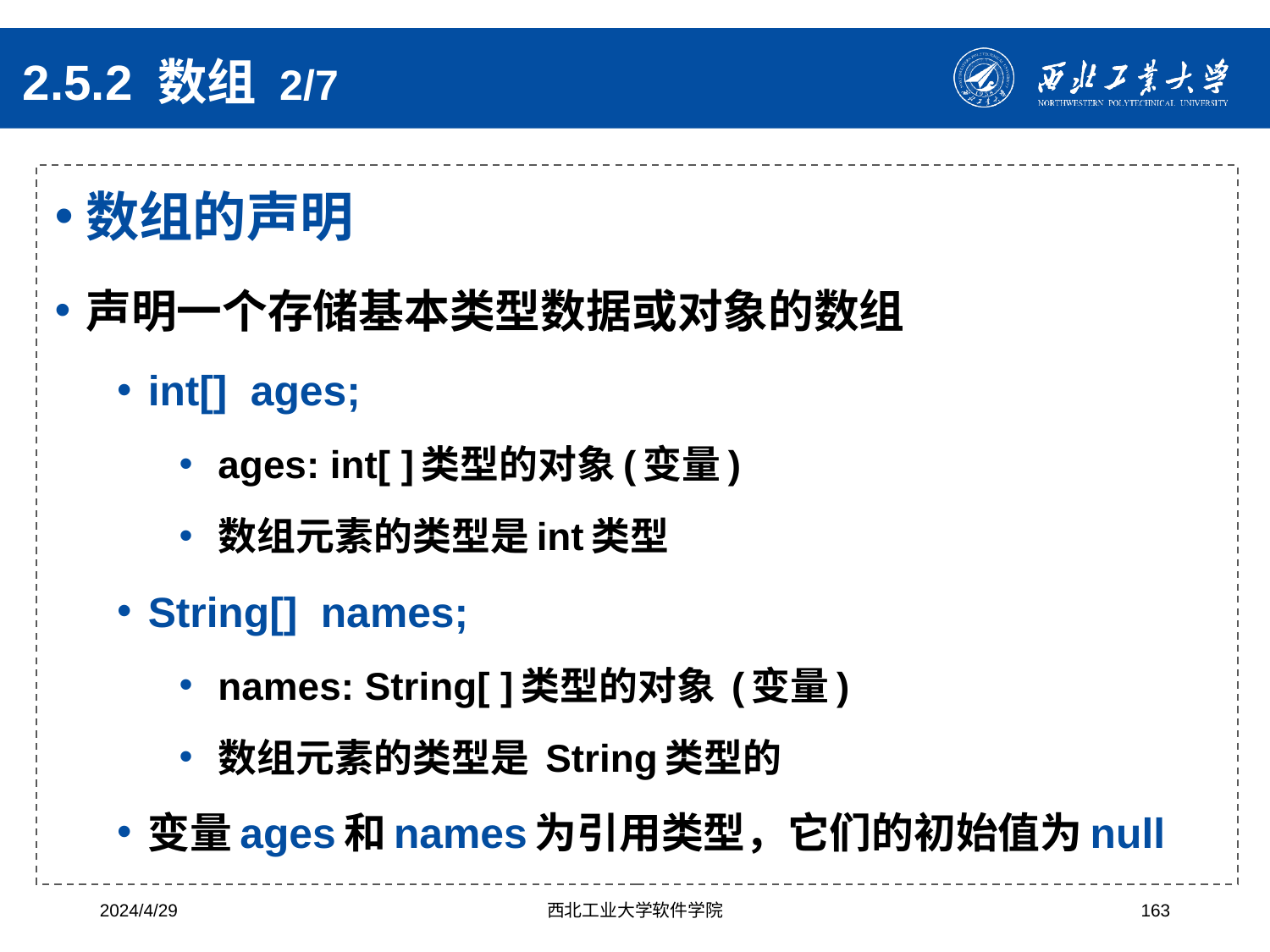

# 2.5.2 数组 2/7
数组的声明
声明一个存储基本类型数据或对象的数组
int[]  ages;
ages: int[ ]类型的对象(变量)
数组元素的类型是int类型
String[]  names;
names: String[ ]类型的对象 (变量)
数组元素的类型是 String类型的
变量ages和names为引用类型，它们的初始值为null
2024/4/29
西北工业大学软件学院
163